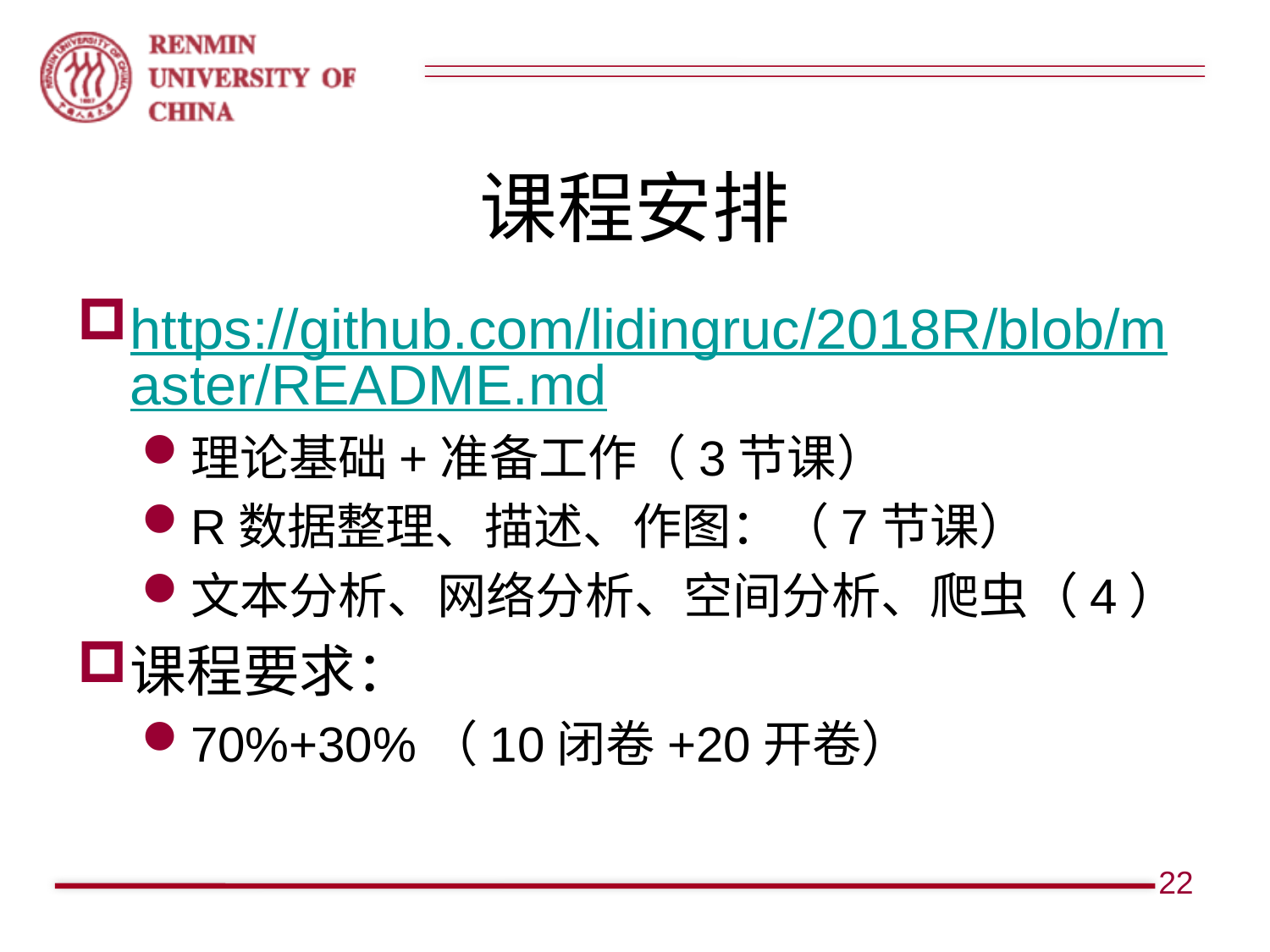

# 课程安排
https://github.com/lidingruc/2018R/blob/master/README.md
理论基础+准备工作（3节课）
R数据整理、描述、作图：（7节课）
文本分析、网络分析、空间分析、爬虫（4）
课程要求：
70%+30%（10闭卷+20开卷）

22